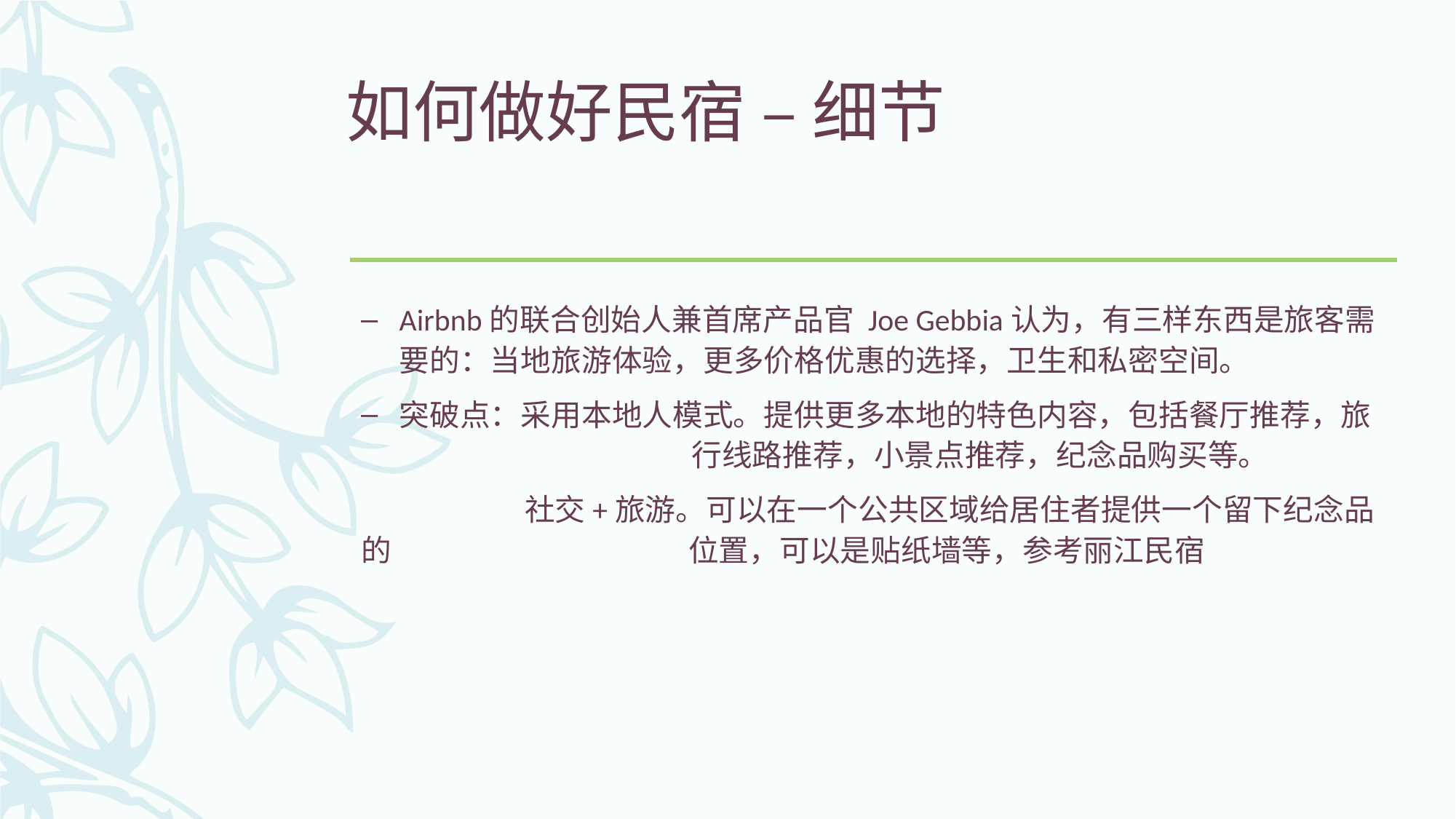

# 如何做好民宿 – 细节
Airbnb的联合创始人兼首席产品官 Joe Gebbia认为，有三样东西是旅客需要的：当地旅游体验，更多价格优惠的选择，卫生和私密空间。
突破点：采用本地人模式。提供更多本地的特色内容，包括餐厅推荐，旅			           行线路推荐，小景点推荐，纪念品购买等。
	       社交+旅游。可以在一个公共区域给居住者提供一个留下纪念品的			位置，可以是贴纸墙等，参考丽江民宿